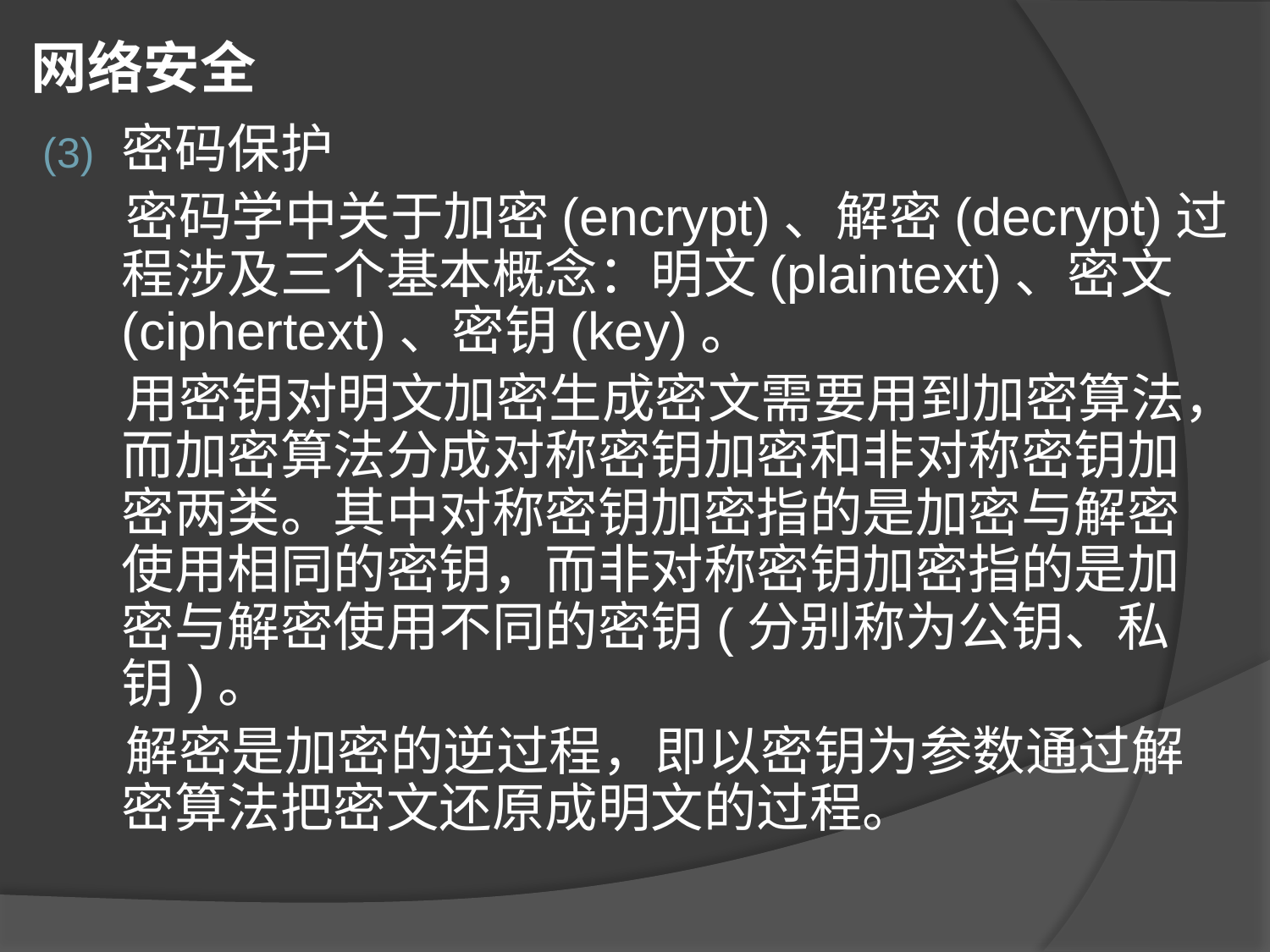

# 网络安全
密码保护
      密码学中关于加密(encrypt)、解密(decrypt)过程涉及三个基本概念：明文(plaintext)、密文(ciphertext)、密钥(key)。
      用密钥对明文加密生成密文需要用到加密算法，而加密算法分成对称密钥加密和非对称密钥加密两类。其中对称密钥加密指的是加密与解密使用相同的密钥，而非对称密钥加密指的是加密与解密使用不同的密钥(分别称为公钥、私钥)。
      解密是加密的逆过程，即以密钥为参数通过解密算法把密文还原成明文的过程。